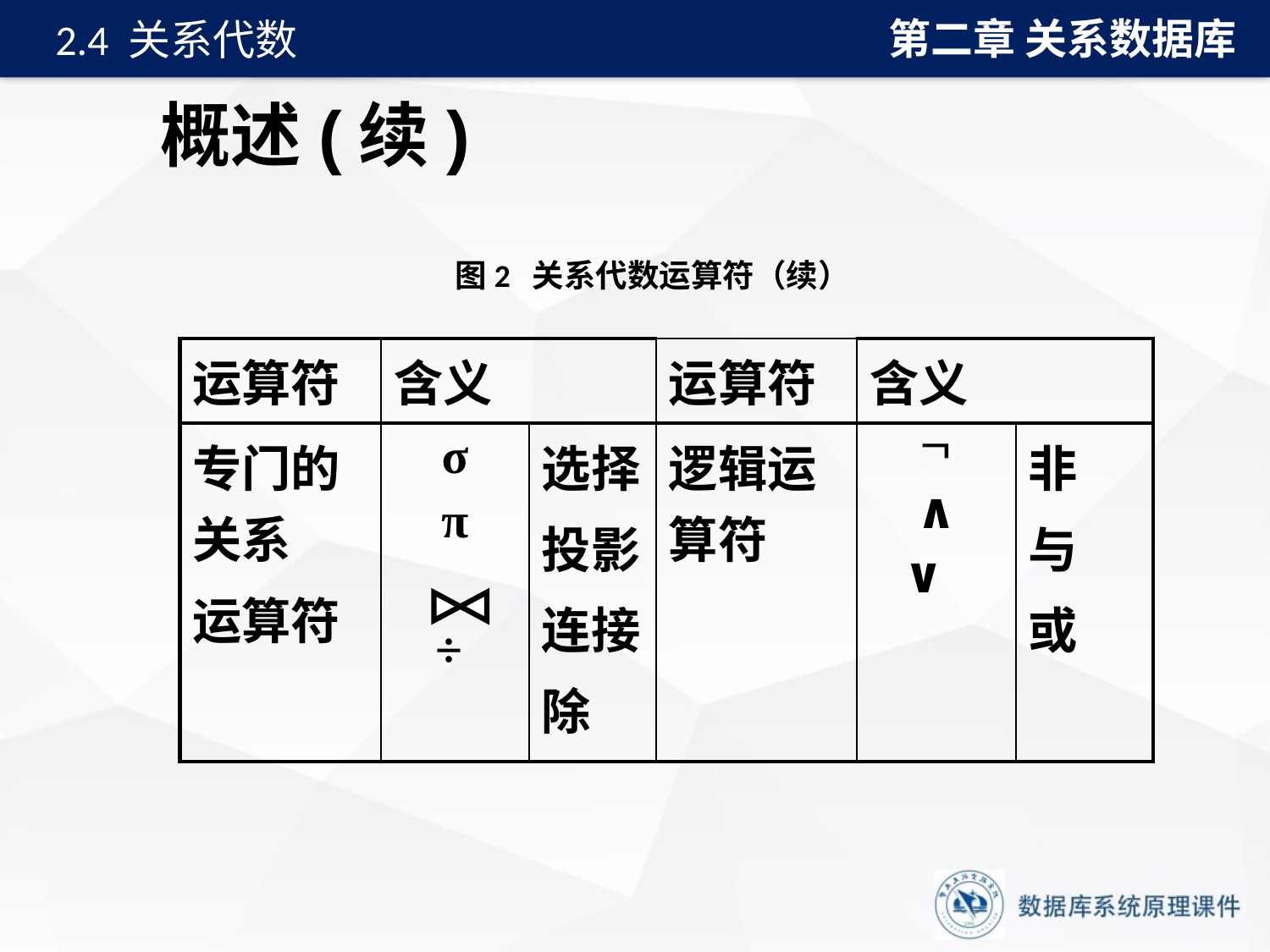

第二章 关系数据库
2.4 关系代数
概述(续)
图2  关系代数运算符（续）
| 运算符 | 含义 | 运算符 | 含义 |
| --- | --- | --- | --- |
| 专门的关系 运算符 | σ π   ÷ | 选择 投影 连接 除 | 逻辑运算符 | ¬ ∧ ∨ | 非 与 或 |
| --- | --- | --- | --- | --- | --- |